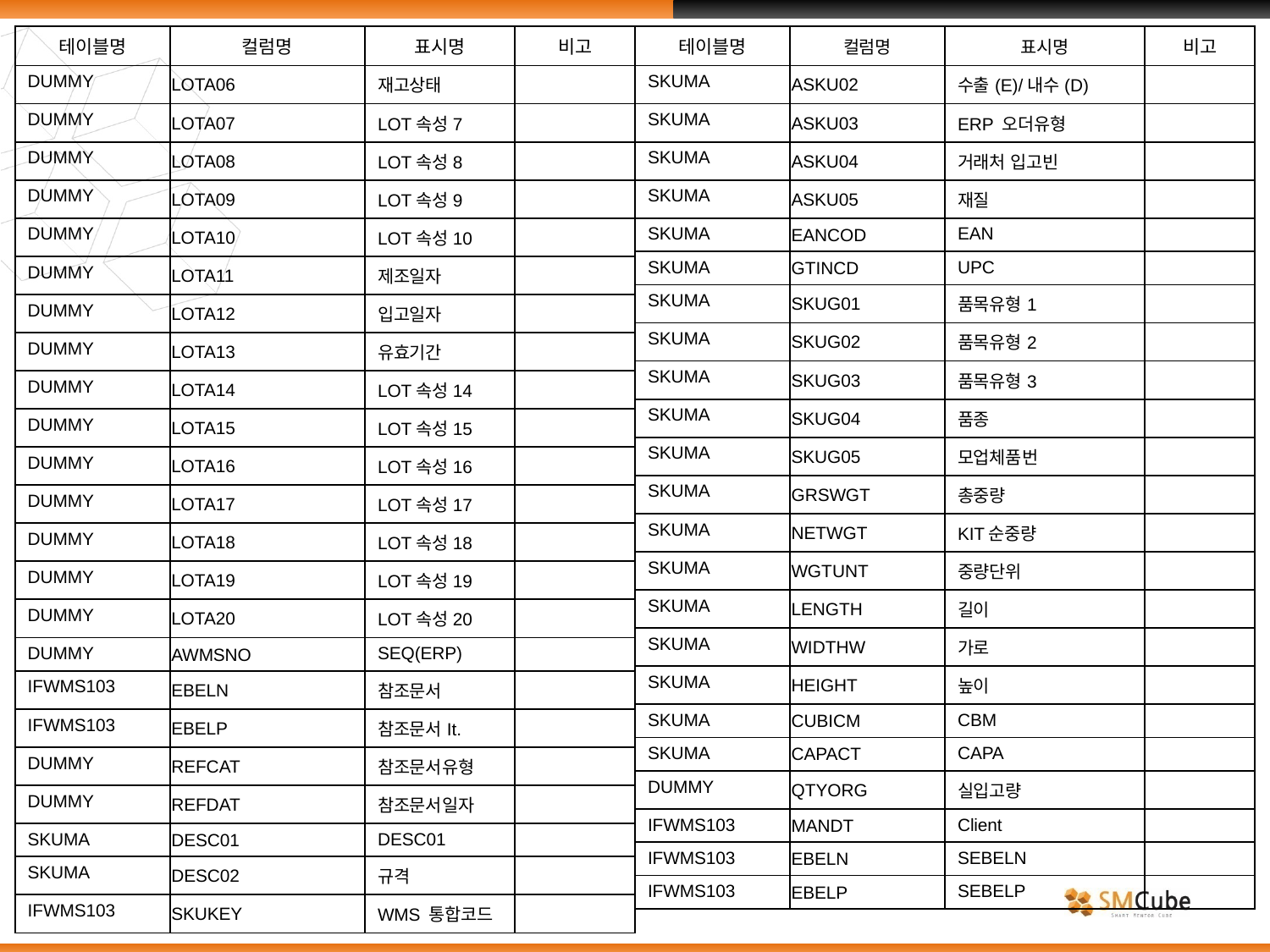

| 테이블명 | 컬럼명 | 표시명 | 비고 |
| --- | --- | --- | --- |
| DUMMY | LOTA06 | 재고상태 |  |
| DUMMY | LOTA07 | LOT속성7 |  |
| DUMMY | LOTA08 | LOT속성8 |  |
| DUMMY | LOTA09 | LOT속성9 |  |
| DUMMY | LOTA10 | LOT속성10 |  |
| DUMMY | LOTA11 | 제조일자 |  |
| DUMMY | LOTA12 | 입고일자 |  |
| DUMMY | LOTA13 | 유효기간 |  |
| DUMMY | LOTA14 | LOT속성14 |  |
| DUMMY | LOTA15 | LOT속성15 |  |
| DUMMY | LOTA16 | LOT속성16 |  |
| DUMMY | LOTA17 | LOT속성17 |  |
| DUMMY | LOTA18 | LOT속성18 |  |
| DUMMY | LOTA19 | LOT속성19 |  |
| DUMMY | LOTA20 | LOT속성20 |  |
| DUMMY | AWMSNO | SEQ(ERP) |  |
| IFWMS103 | EBELN | 참조문서 |  |
| IFWMS103 | EBELP | 참조문서It. |  |
| DUMMY | REFCAT | 참조문서유형 |  |
| DUMMY | REFDAT | 참조문서일자 |  |
| SKUMA | DESC01 | DESC01 |  |
| SKUMA | DESC02 | 규격 |  |
| IFWMS103 | SKUKEY | WMS 통합코드 |  |
| 테이블명 | 컬럼명 | 표시명 | 비고 |
| --- | --- | --- | --- |
| SKUMA | ASKU02 | 수출(E)/내수(D) |  |
| SKUMA | ASKU03 | ERP 오더유형 |  |
| SKUMA | ASKU04 | 거래처 입고빈 |  |
| SKUMA | ASKU05 | 재질 |  |
| SKUMA | EANCOD | EAN |  |
| SKUMA | GTINCD | UPC |  |
| SKUMA | SKUG01 | 품목유형1 |  |
| SKUMA | SKUG02 | 품목유형2 |  |
| SKUMA | SKUG03 | 품목유형3 |  |
| SKUMA | SKUG04 | 품종 |  |
| SKUMA | SKUG05 | 모업체품번 |  |
| SKUMA | GRSWGT | 총중량 |  |
| SKUMA | NETWGT | KIT순중량 |  |
| SKUMA | WGTUNT | 중량단위 |  |
| SKUMA | LENGTH | 길이 |  |
| SKUMA | WIDTHW | 가로 |  |
| SKUMA | HEIGHT | 높이 |  |
| SKUMA | CUBICM | CBM |  |
| SKUMA | CAPACT | CAPA |  |
| DUMMY | QTYORG | 실입고량 |  |
| IFWMS103 | MANDT | Client |  |
| IFWMS103 | EBELN | SEBELN |  |
| IFWMS103 | EBELP | SEBELP |  |